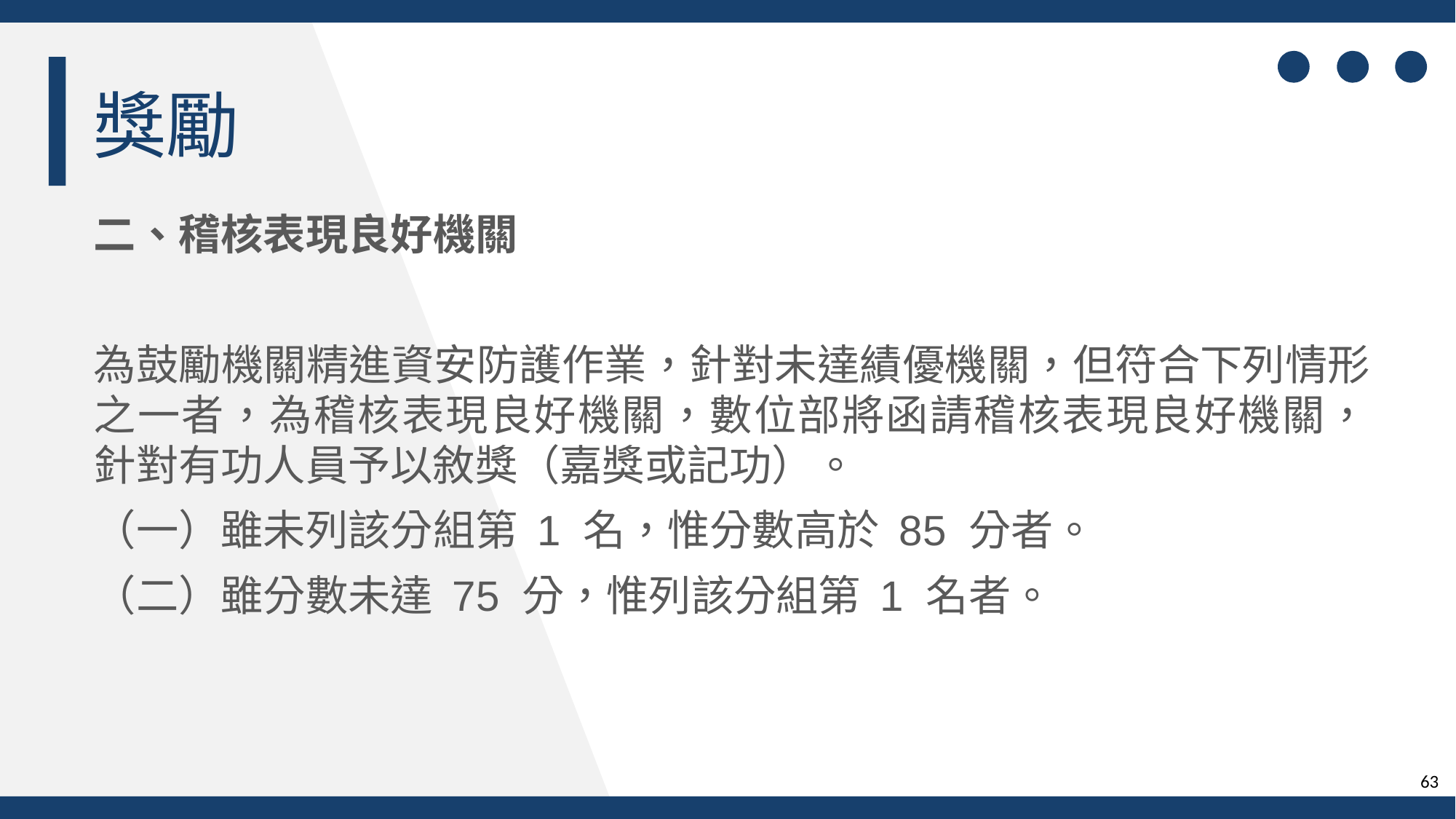

獎勵
二、稽核表現良好機關

為鼓勵機關精進資安防護作業，針對未達績優機關，但符合下列情形之一者，為稽核表現良好機關，數位部將函請稽核表現良好機關，
針對有功人員予以敘獎（嘉獎或記功）。
（一）雖未列該分組第 1 名，惟分數高於 85 分者。
（二）雖分數未達 75 分，惟列該分組第 1 名者。